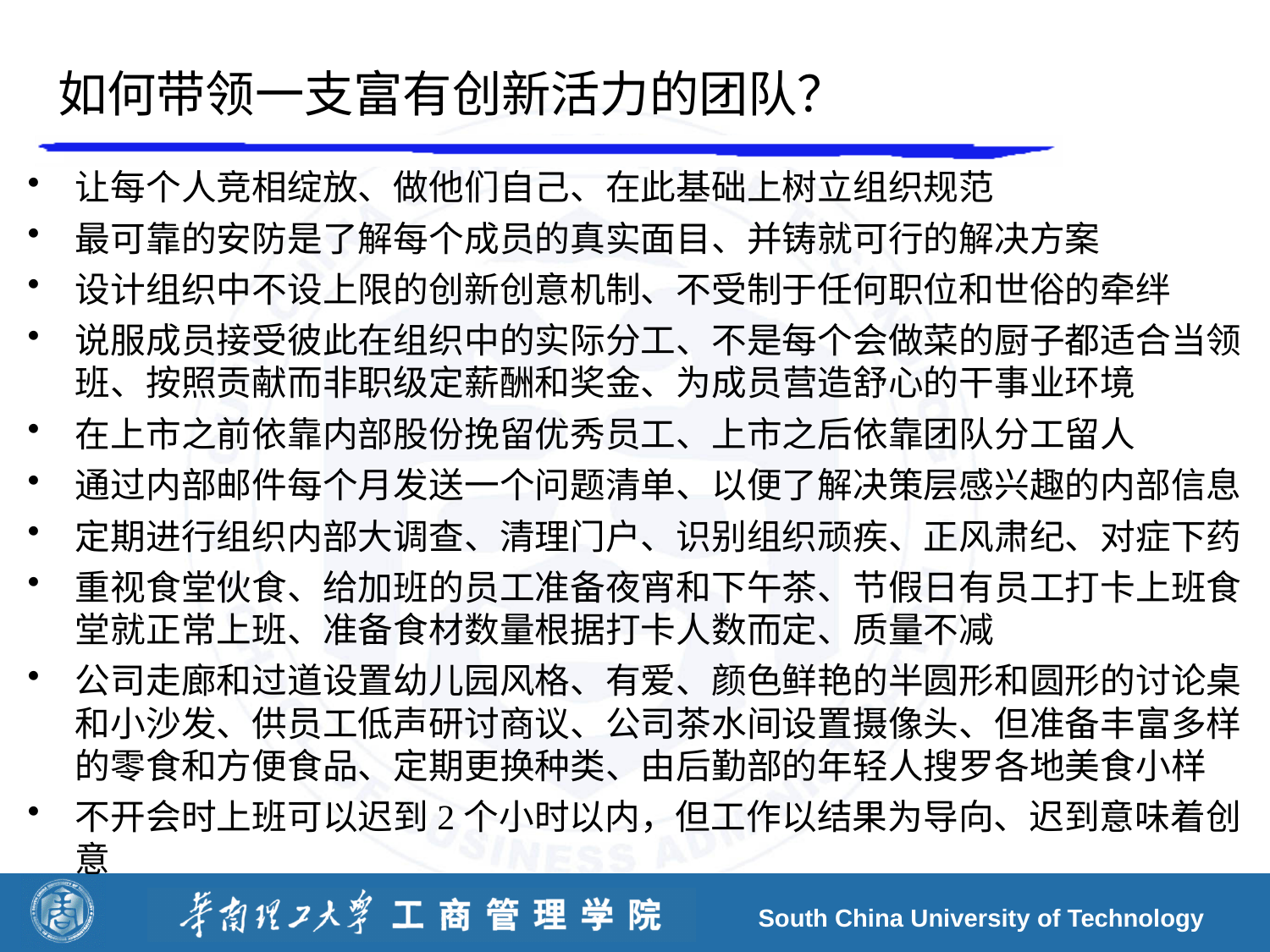

# 如何带领一支富有创新活力的团队？
让每个人竞相绽放、做他们自己、在此基础上树立组织规范
最可靠的安防是了解每个成员的真实面目、并铸就可行的解决方案
设计组织中不设上限的创新创意机制、不受制于任何职位和世俗的牵绊
说服成员接受彼此在组织中的实际分工、不是每个会做菜的厨子都适合当领班、按照贡献而非职级定薪酬和奖金、为成员营造舒心的干事业环境
在上市之前依靠内部股份挽留优秀员工、上市之后依靠团队分工留人
通过内部邮件每个月发送一个问题清单、以便了解决策层感兴趣的内部信息
定期进行组织内部大调查、清理门户、识别组织顽疾、正风肃纪、对症下药
重视食堂伙食、给加班的员工准备夜宵和下午茶、节假日有员工打卡上班食堂就正常上班、准备食材数量根据打卡人数而定、质量不减
公司走廊和过道设置幼儿园风格、有爱、颜色鲜艳的半圆形和圆形的讨论桌和小沙发、供员工低声研讨商议、公司茶水间设置摄像头、但准备丰富多样的零食和方便食品、定期更换种类、由后勤部的年轻人搜罗各地美食小样
不开会时上班可以迟到2个小时以内，但工作以结果为导向、迟到意味着创意

South China University of Technology